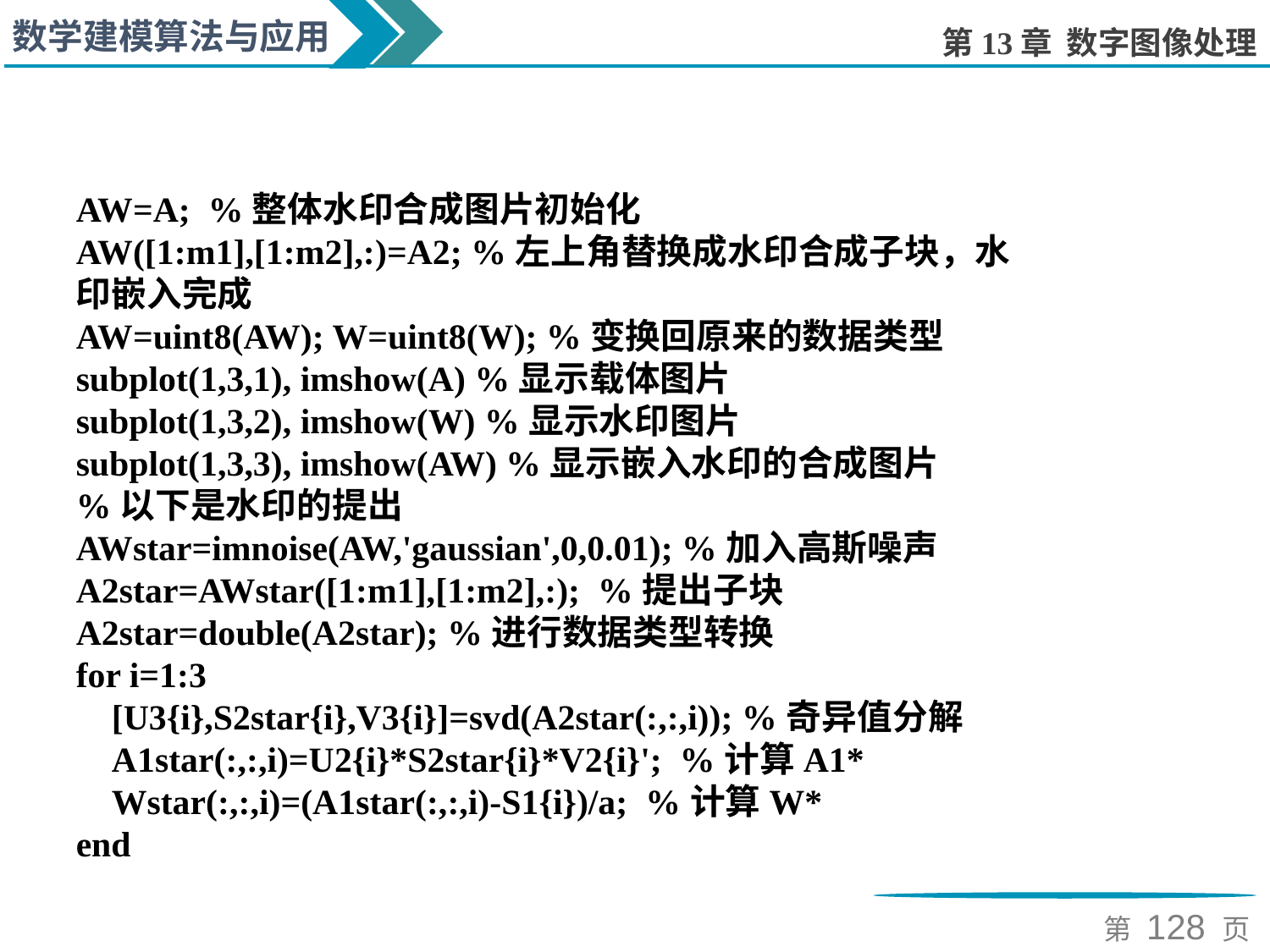

AW=A;  %整体水印合成图片初始化
AW([1:m1],[1:m2],:)=A2; %左上角替换成水印合成子块，水印嵌入完成
AW=uint8(AW); W=uint8(W); %变换回原来的数据类型
subplot(1,3,1), imshow(A) %显示载体图片
subplot(1,3,2), imshow(W) %显示水印图片
subplot(1,3,3), imshow(AW) %显示嵌入水印的合成图片
%以下是水印的提出
AWstar=imnoise(AW,'gaussian',0,0.01); %加入高斯噪声
A2star=AWstar([1:m1],[1:m2],:);  %提出子块
A2star=double(A2star); %进行数据类型转换
for i=1:3
    [U3{i},S2star{i},V3{i}]=svd(A2star(:,:,i)); %奇异值分解
    A1star(:,:,i)=U2{i}*S2star{i}*V2{i}';  %计算A1*
    Wstar(:,:,i)=(A1star(:,:,i)-S1{i})/a;  %计算W*
end